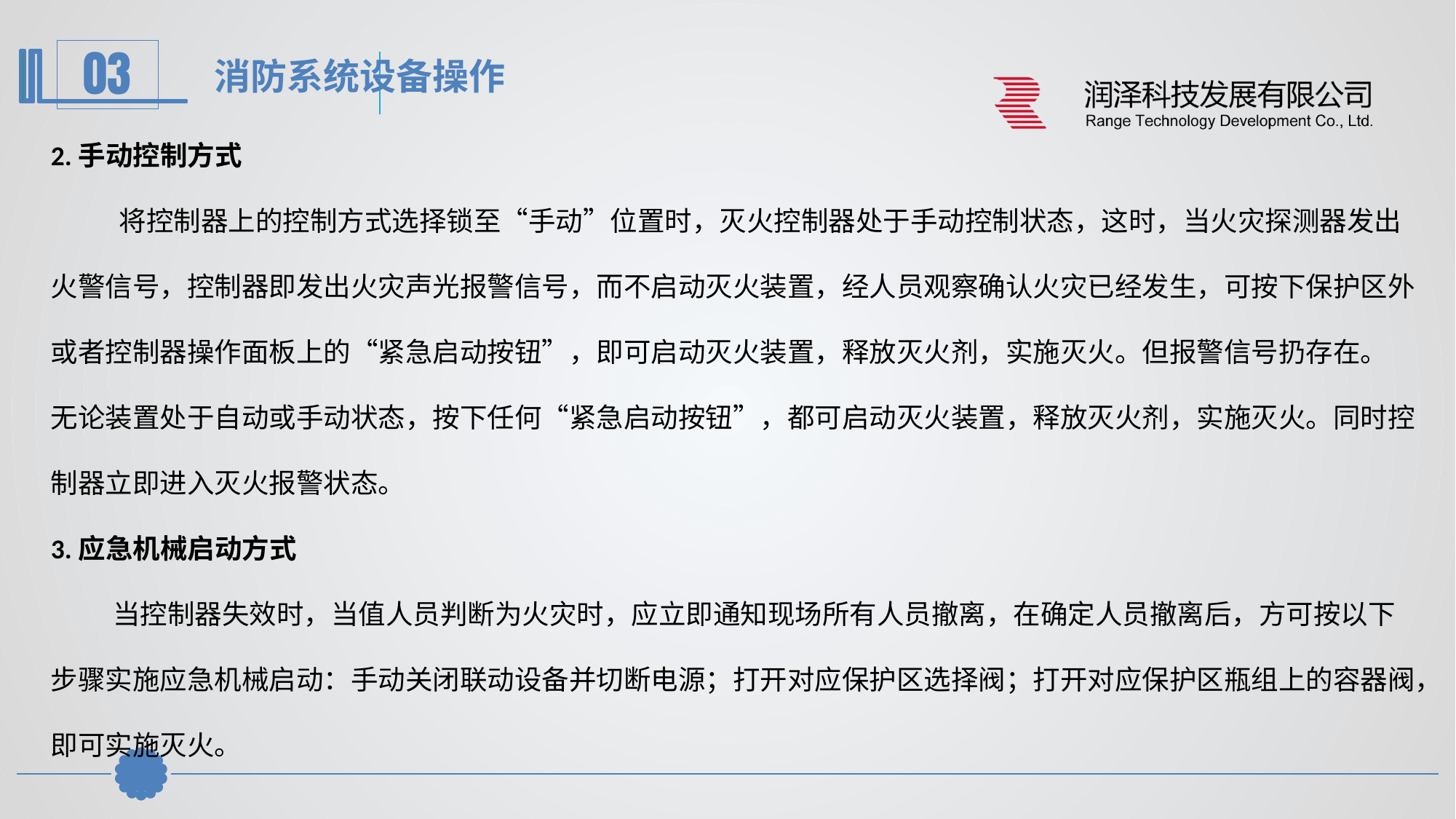

消防系统设备操作
2.手动控制方式
          将控制器上的控制方式选择锁至“手动”位置时，灭火控制器处于手动控制状态，这时，当火灾探测器发出火警信号，控制器即发出火灾声光报警信号，而不启动灭火装置，经人员观察确认火灾已经发生，可按下保护区外或者控制器操作面板上的“紧急启动按钮”，即可启动灭火装置，释放灭火剂，实施灭火。但报警信号扔存在。
无论装置处于自动或手动状态，按下任何“紧急启动按钮”，都可启动灭火装置，释放灭火剂，实施灭火。同时控制器立即进入灭火报警状态。
3.应急机械启动方式
         当控制器失效时，当值人员判断为火灾时，应立即通知现场所有人员撤离，在确定人员撤离后，方可按以下步骤实施应急机械启动：手动关闭联动设备并切断电源；打开对应保护区选择阀；打开对应保护区瓶组上的容器阀，即可实施灭火。
56